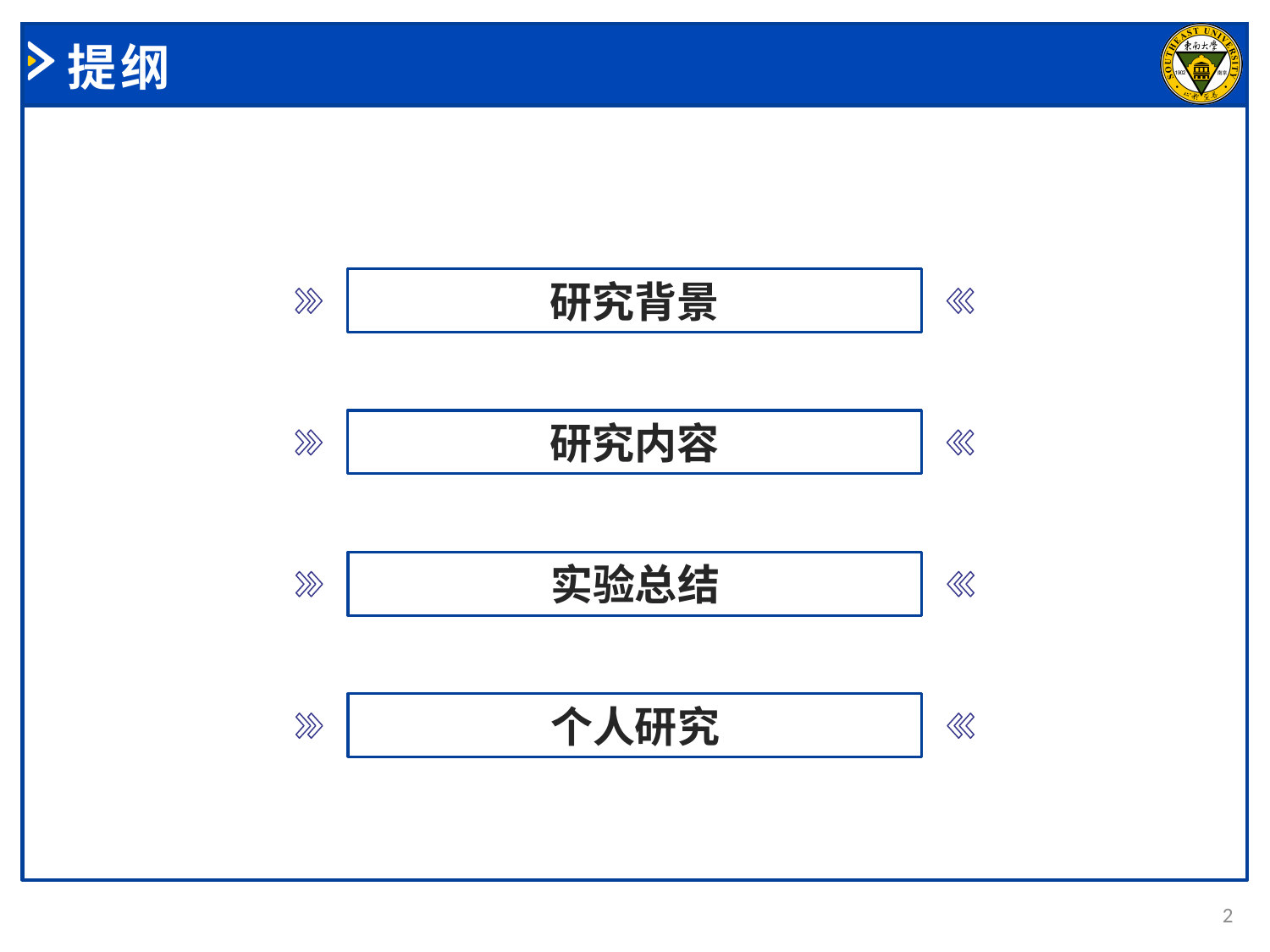

# 提纲
研究背景

研究内容

实验总结

个人研究

2